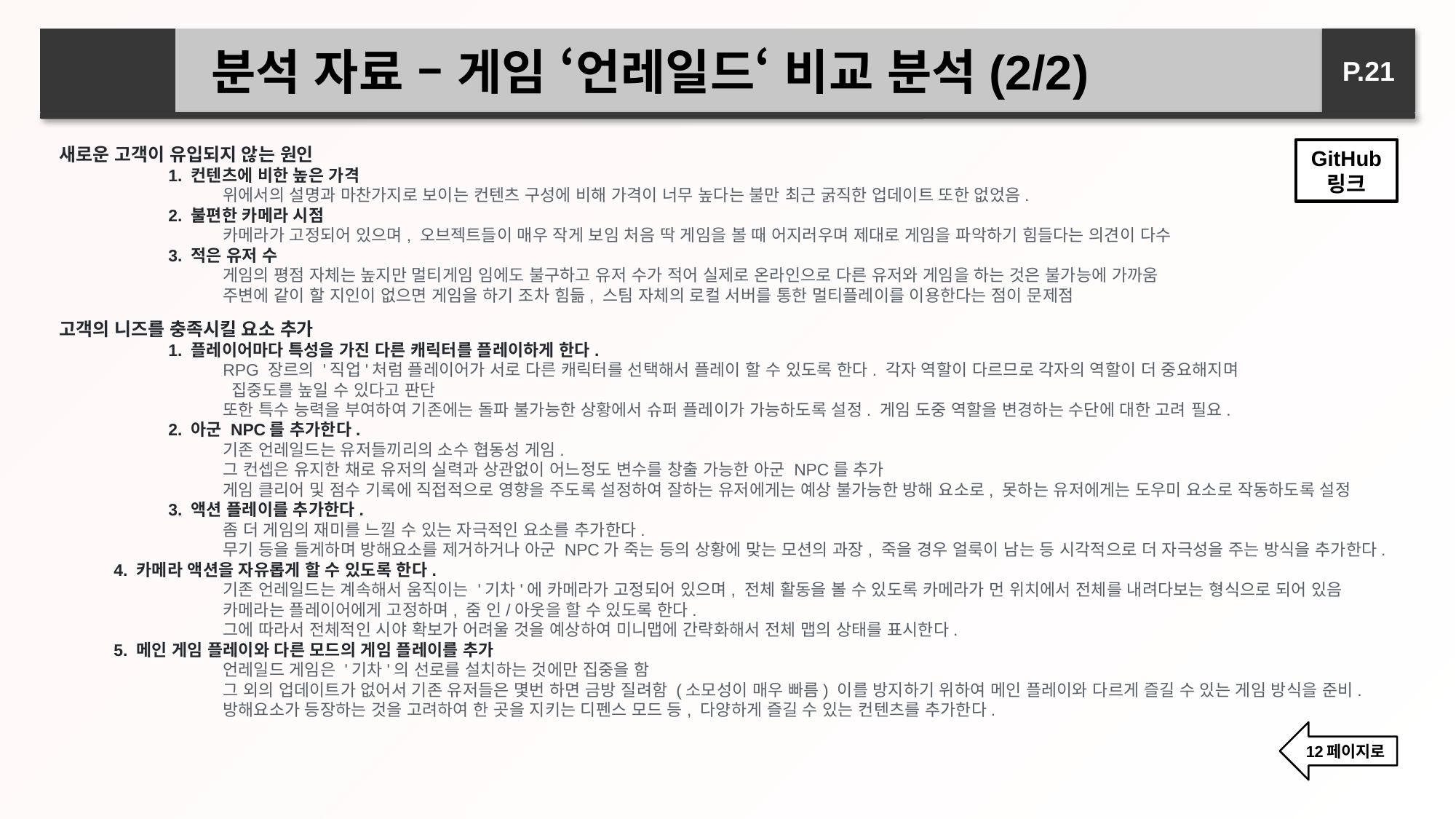

분석 자료 – 게임 ‘언레일드‘ 비교 분석(2/2)
P.21

새로운 고객이 유입되지 않는 원인
	1. 컨텐츠에 비한 높은 가격
	위에서의 설명과 마찬가지로 보이는 컨텐츠 구성에 비해 가격이 너무 높다는 불만 최근 굵직한 업데이트 또한 없었음.
	2. 불편한 카메라 시점
	카메라가 고정되어 있으며, 오브젝트들이 매우 작게 보임 처음 딱 게임을 볼 때 어지러우며 제대로 게임을 파악하기 힘들다는 의견이 다수
	3. 적은 유저 수
	게임의 평점 자체는 높지만 멀티게임 임에도 불구하고 유저 수가 적어 실제로 온라인으로 다른 유저와 게임을 하는 것은 불가능에 가까움
	주변에 같이 할 지인이 없으면 게임을 하기 조차 힘듦, 스팀 자체의 로컬 서버를 통한 멀티플레이를 이용한다는 점이 문제점
GitHub 링크
고객의 니즈를 충족시킬 요소 추가
	1. 플레이어마다 특성을 가진 다른 캐릭터를 플레이하게 한다.
	RPG 장르의 '직업'처럼 플레이어가 서로 다른 캐릭터를 선택해서 플레이 할 수 있도록 한다. 각자 역할이 다르므로 각자의 역할이 더 중요해지며
	 집중도를 높일 수 있다고 판단
	또한 특수 능력을 부여하여 기존에는 돌파 불가능한 상황에서 슈퍼 플레이가 가능하도록 설정. 게임 도중 역할을 변경하는 수단에 대한 고려 필요.
	2. 아군 NPC를 추가한다.
	기존 언레일드는 유저들끼리의 소수 협동성 게임.
	그 컨셉은 유지한 채로 유저의 실력과 상관없이 어느정도 변수를 창출 가능한 아군 NPC를 추가
	게임 클리어 및 점수 기록에 직접적으로 영향을 주도록 설정하여 잘하는 유저에게는 예상 불가능한 방해 요소로, 못하는 유저에게는 도우미 요소로 작동하도록 설정
	3. 액션 플레이를 추가한다.
	좀 더 게임의 재미를 느낄 수 있는 자극적인 요소를 추가한다.
	무기 등을 들게하며 방해요소를 제거하거나 아군 NPC가 죽는 등의 상황에 맞는 모션의 과장, 죽을 경우 얼룩이 남는 등 시각적으로 더 자극성을 주는 방식을 추가한다.
4. 카메라 액션을 자유롭게 할 수 있도록 한다.
	기존 언레일드는 계속해서 움직이는 '기차'에 카메라가 고정되어 있으며, 전체 활동을 볼 수 있도록 카메라가 먼 위치에서 전체를 내려다보는 형식으로 되어 있음
	카메라는 플레이어에게 고정하며, 줌 인/아웃을 할 수 있도록 한다.
	그에 따라서 전체적인 시야 확보가 어려울 것을 예상하여 미니맵에 간략화해서 전체 맵의 상태를 표시한다.
5. 메인 게임 플레이와 다른 모드의 게임 플레이를 추가
	언레일드 게임은 '기차'의 선로를 설치하는 것에만 집중을 함
	그 외의 업데이트가 없어서 기존 유저들은 몇번 하면 금방 질려함 (소모성이 매우 빠름) 이를 방지하기 위하여 메인 플레이와 다르게 즐길 수 있는 게임 방식을 준비.
	방해요소가 등장하는 것을 고려하여 한 곳을 지키는 디펜스 모드 등, 다양하게 즐길 수 있는 컨텐츠를 추가한다.

12페이지로